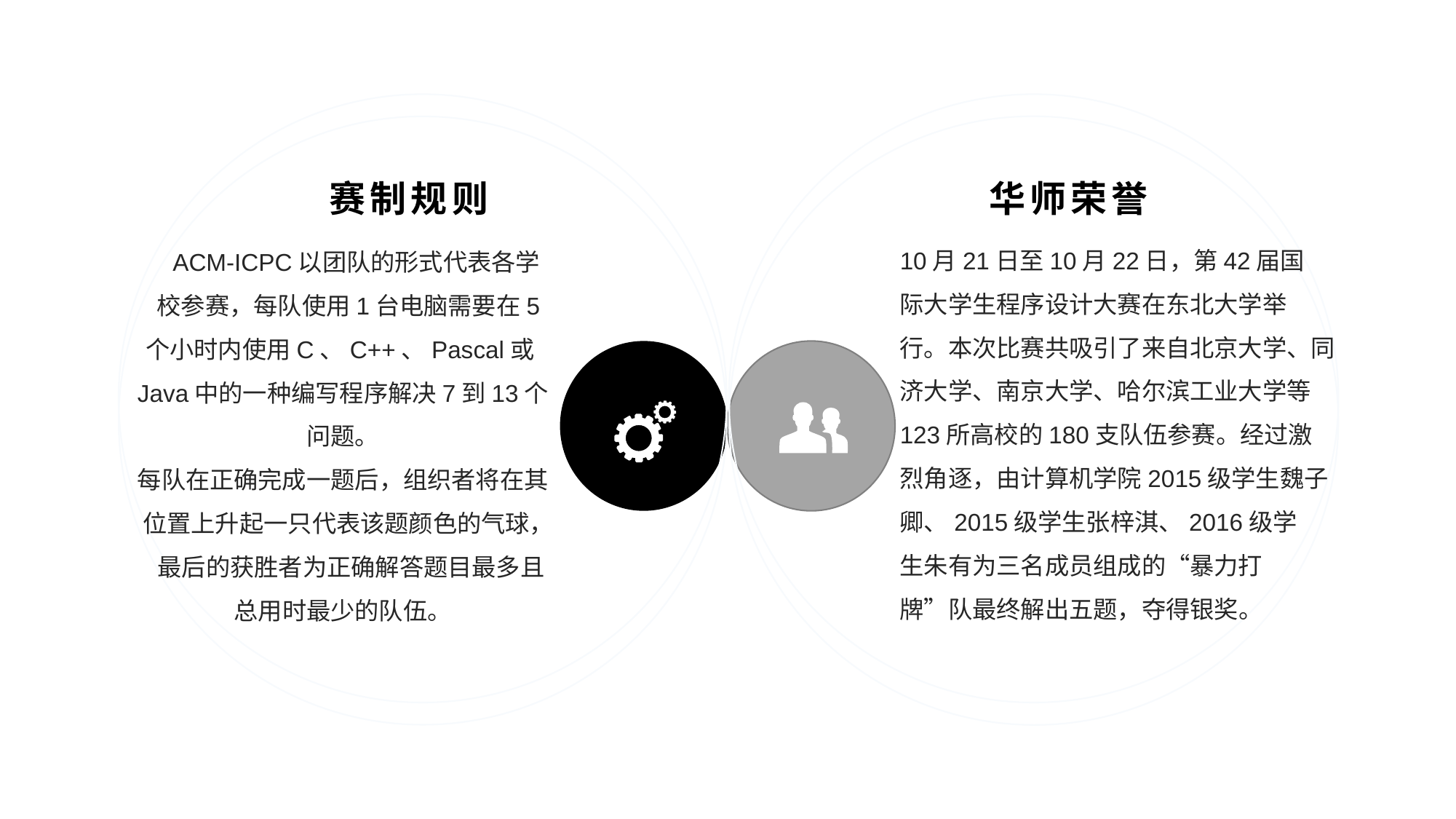

赛制规则
华师荣誉
10月21日至10月22日，第42届国
际大学生程序设计大赛在东北大学举
行。本次比赛共吸引了来自北京大学、同济大学、南京大学、哈尔滨工业大学等123所高校的180支队伍参赛。经过激烈角逐，由计算机学院2015级学生魏子卿、2015级学生张梓淇、2016级学
生朱有为三名成员组成的“暴力打
牌”队最终解出五题，夺得银奖。
    ACM-ICPC以团队的形式代表各学
  校参赛，每队使用1台电脑需要在5个小时内使用C、C++、Pascal或Java中的一种编写程序解决7到13个问题。
每队在正确完成一题后，组织者将在其
 位置上升起一只代表该题颜色的气球，
  最后的获胜者为正确解答题目最多且总用时最少的队伍。